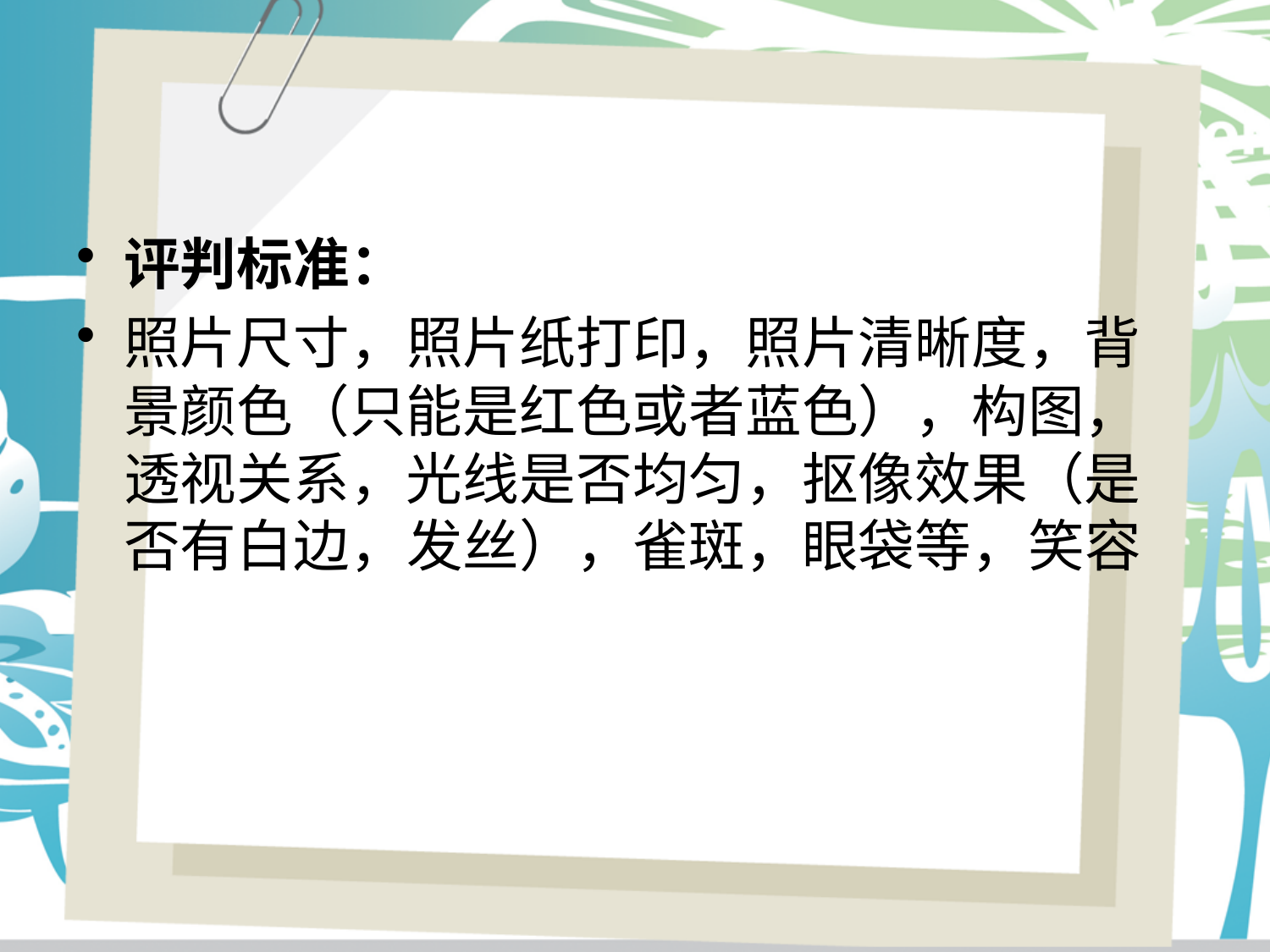

#
评判标准：
照片尺寸，照片纸打印，照片清晰度，背景颜色（只能是红色或者蓝色），构图，透视关系，光线是否均匀，抠像效果（是否有白边，发丝），雀斑，眼袋等，笑容